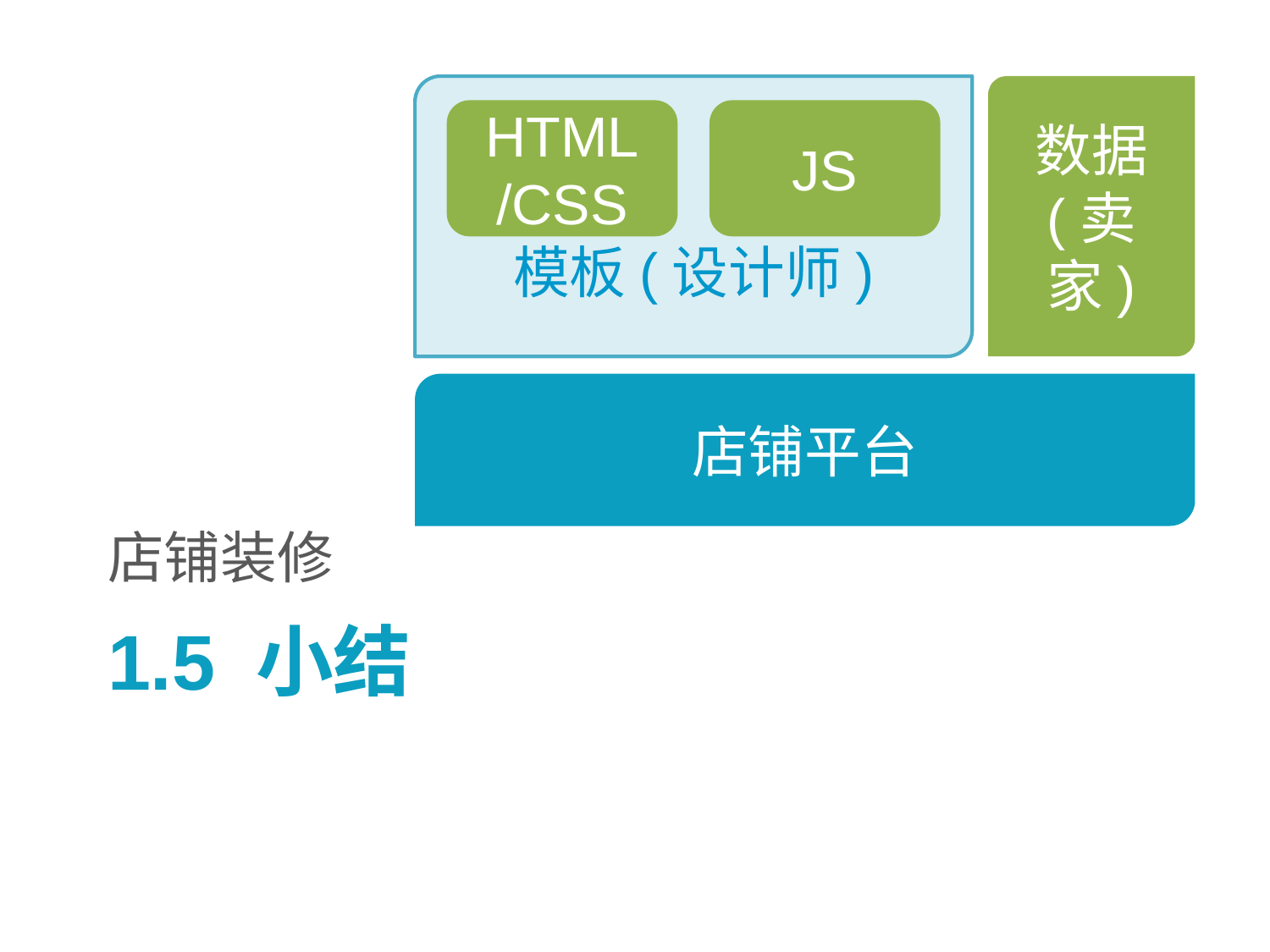

模板(设计师)

数据
(卖家)
HTML
/CSS
JS
店铺平台
店铺装修
# 1.5 小结